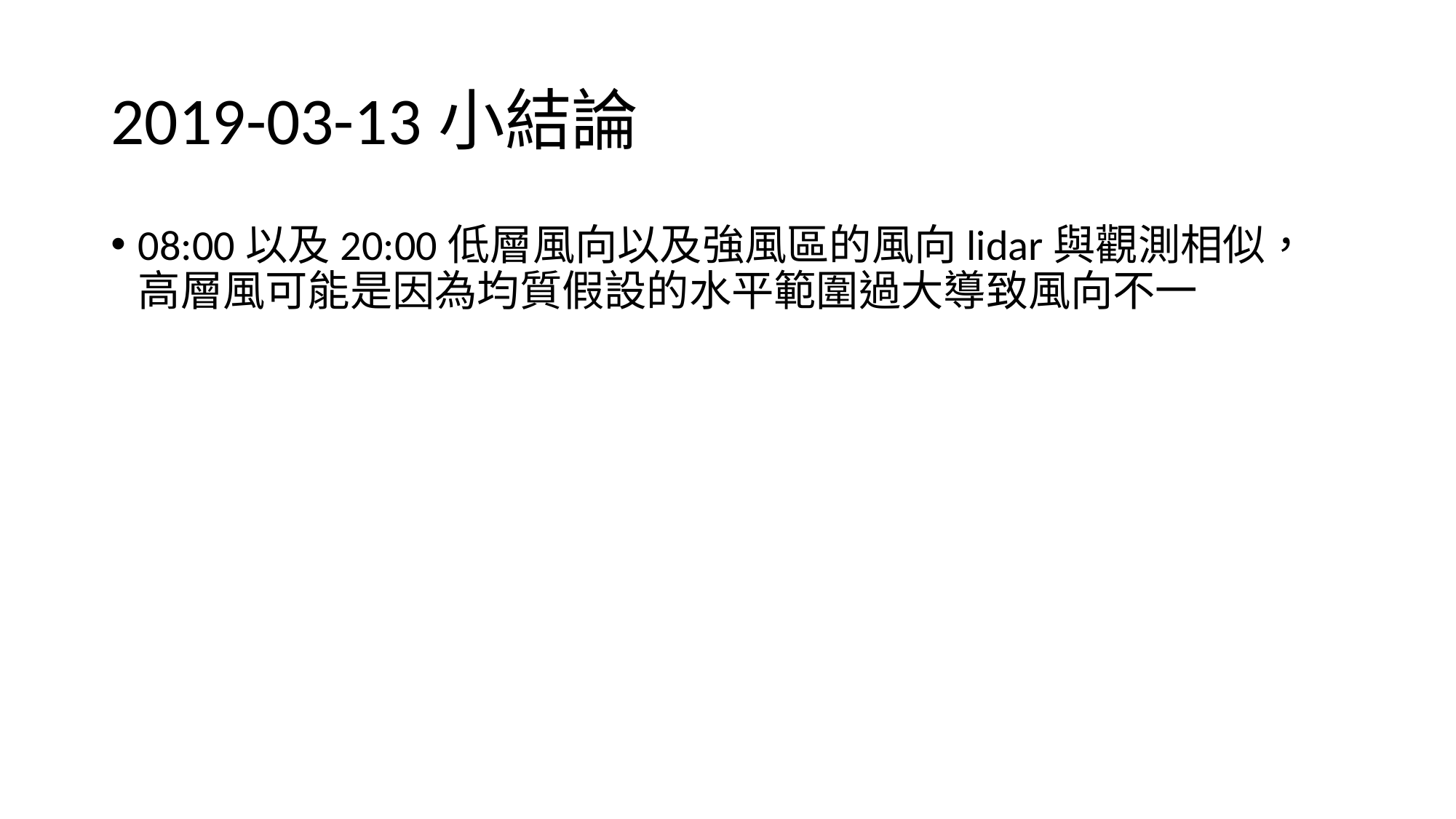

# 2019-03-13小結論
08:00以及20:00低層風向以及強風區的風向lidar與觀測相似，高層風可能是因為均質假設的水平範圍過大導致風向不一